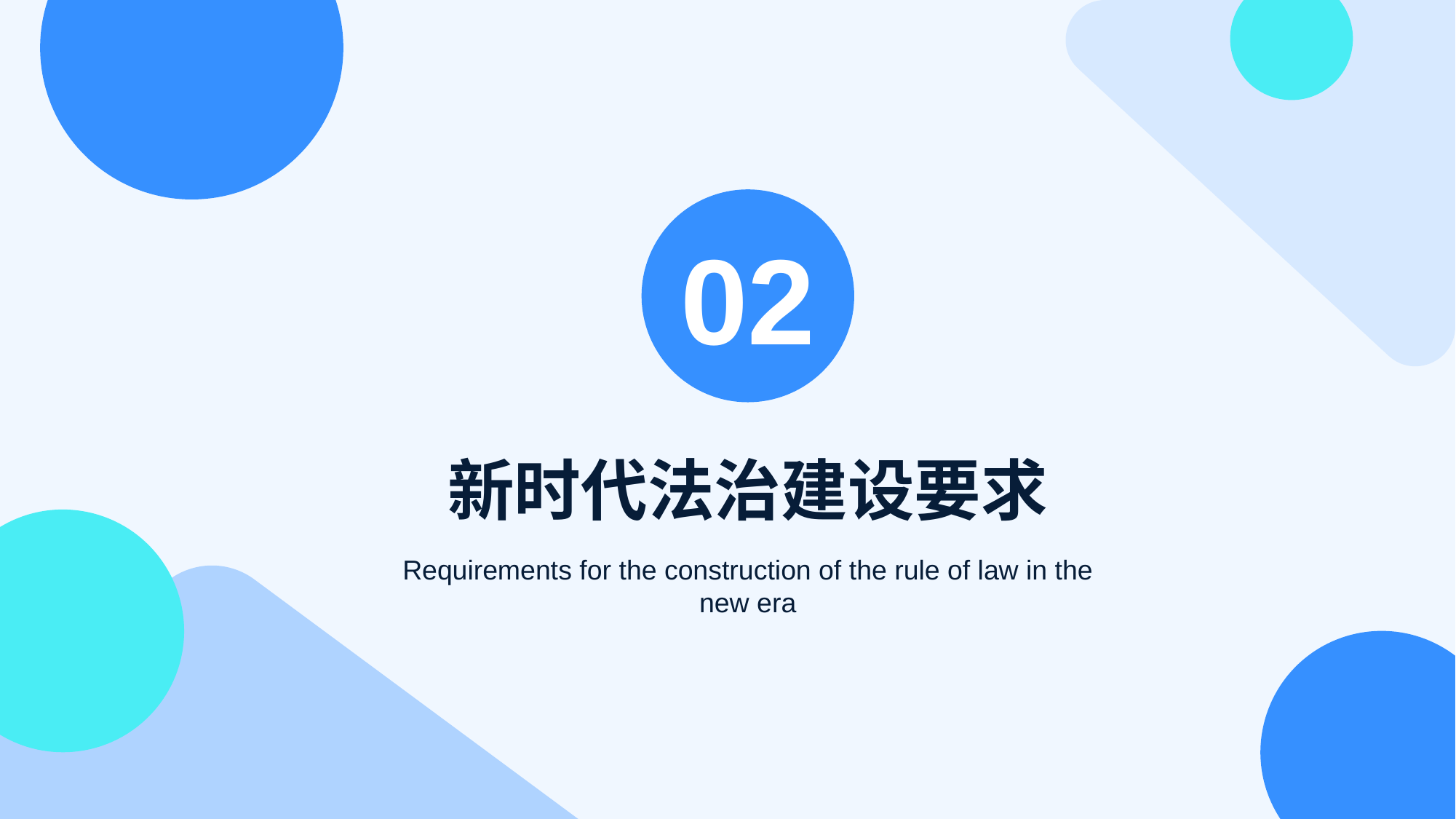

02
新时代法治建设要求

Requirements for the construction of the rule of law in the new era